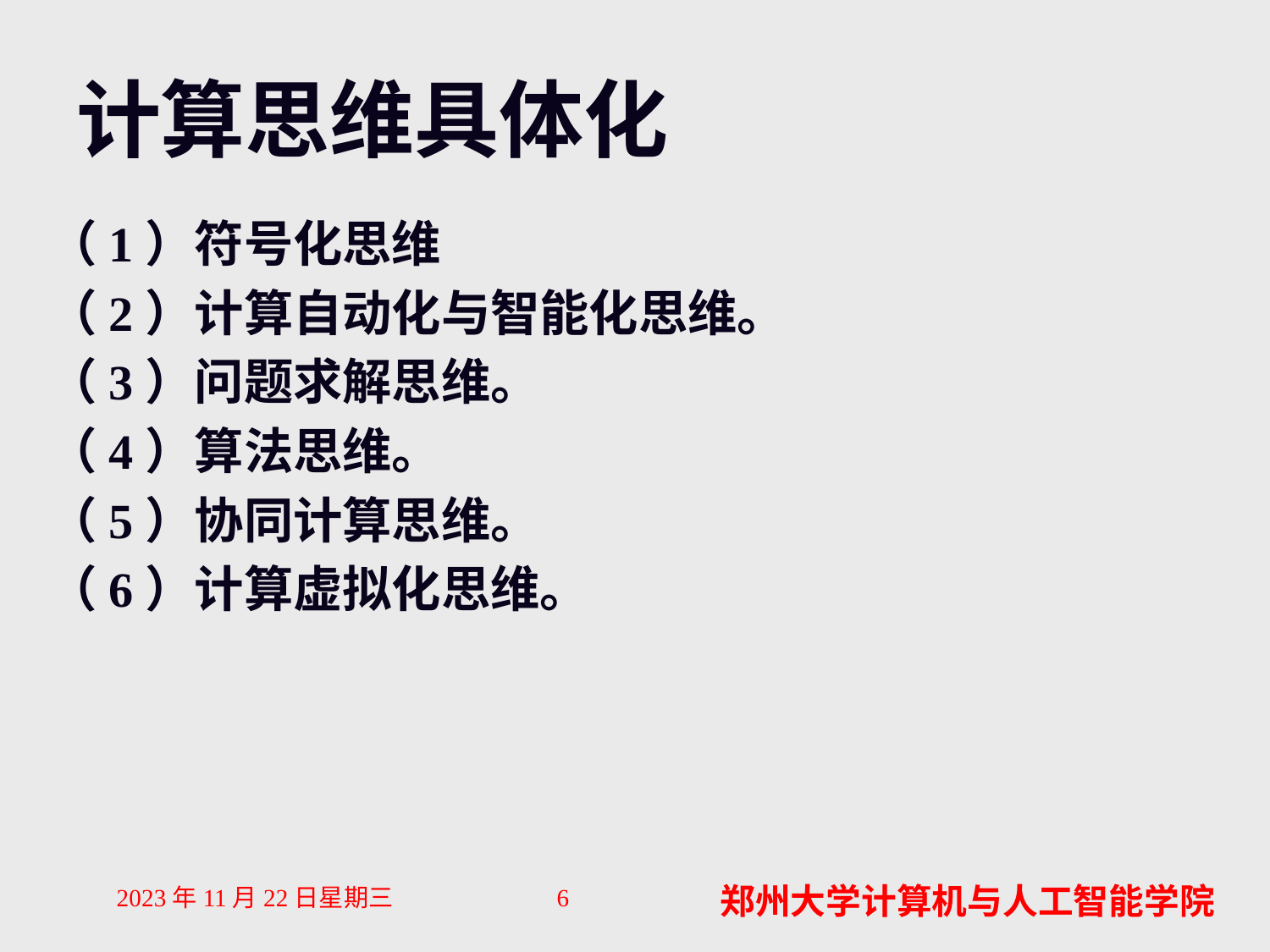

# 计算思维具体化
（1）符号化思维
（2）计算自动化与智能化思维。
（3）问题求解思维。
（4）算法思维。
（5）协同计算思维。
（6）计算虚拟化思维。